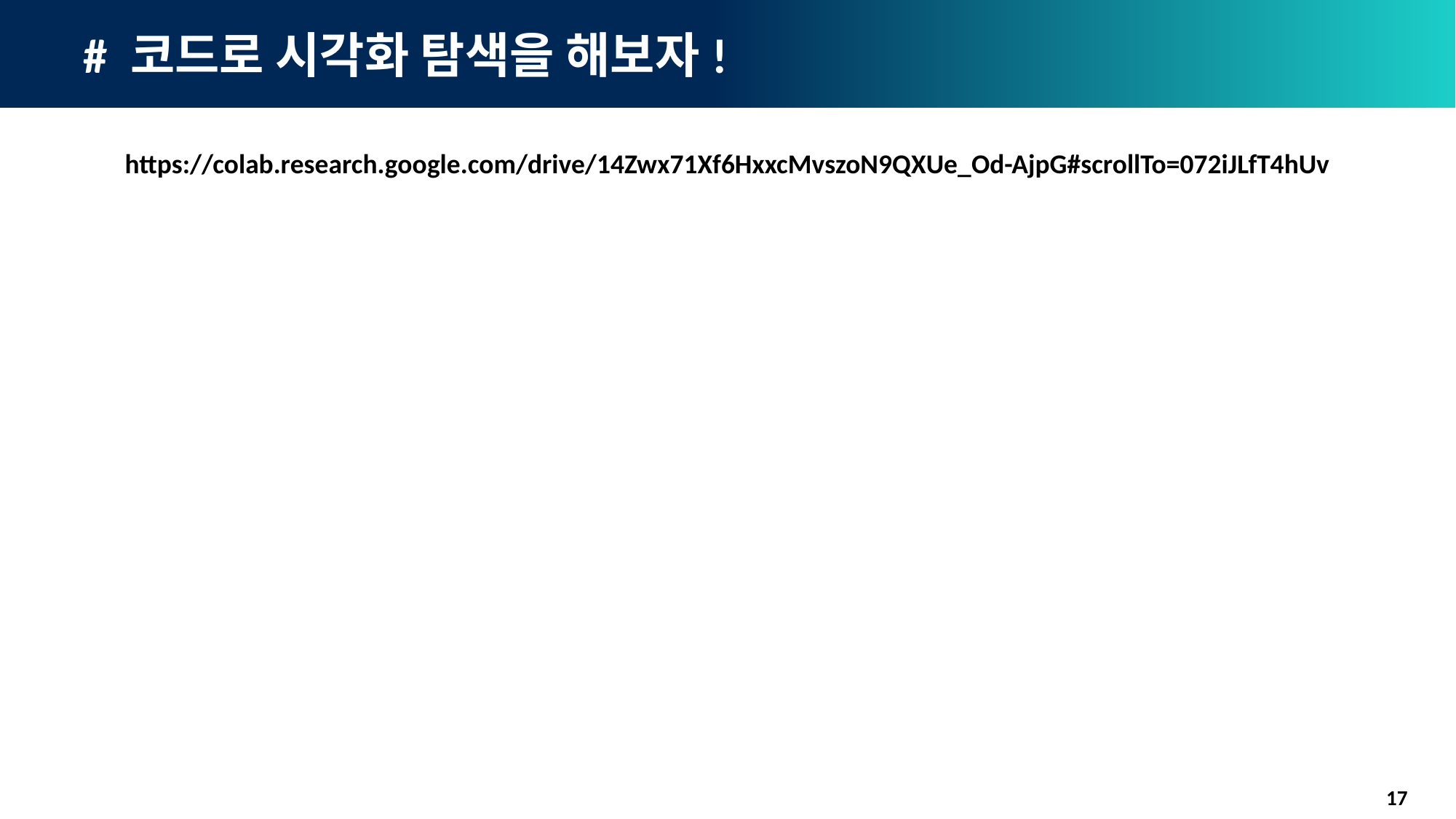

# # 코드로 시각화 탐색을 해보자!
https://colab.research.google.com/drive/14Zwx71Xf6HxxcMvszoN9QXUe_Od-AjpG#scrollTo=072iJLfT4hUv
17